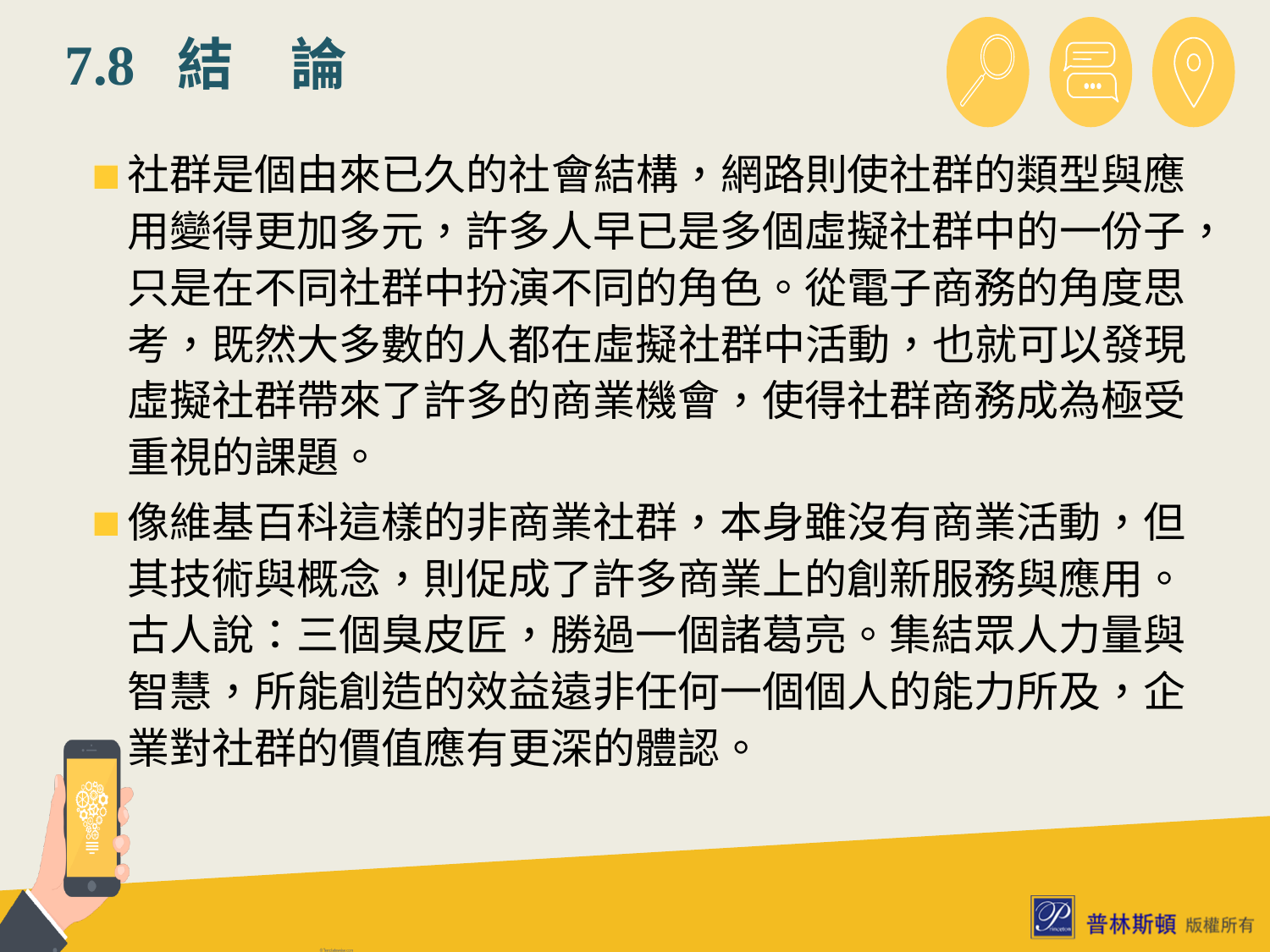

# 7.8  結　論
社群是個由來已久的社會結構，網路則使社群的類型與應用變得更加多元，許多人早已是多個虛擬社群中的一份子，只是在不同社群中扮演不同的角色。從電子商務的角度思考，既然大多數的人都在虛擬社群中活動，也就可以發現虛擬社群帶來了許多的商業機會，使得社群商務成為極受重視的課題。
像維基百科這樣的非商業社群，本身雖沒有商業活動，但其技術與概念，則促成了許多商業上的創新服務與應用。古人說：三個臭皮匠，勝過一個諸葛亮。集結眾人力量與智慧，所能創造的效益遠非任何一個個人的能力所及，企業對社群的價值應有更深的體認。